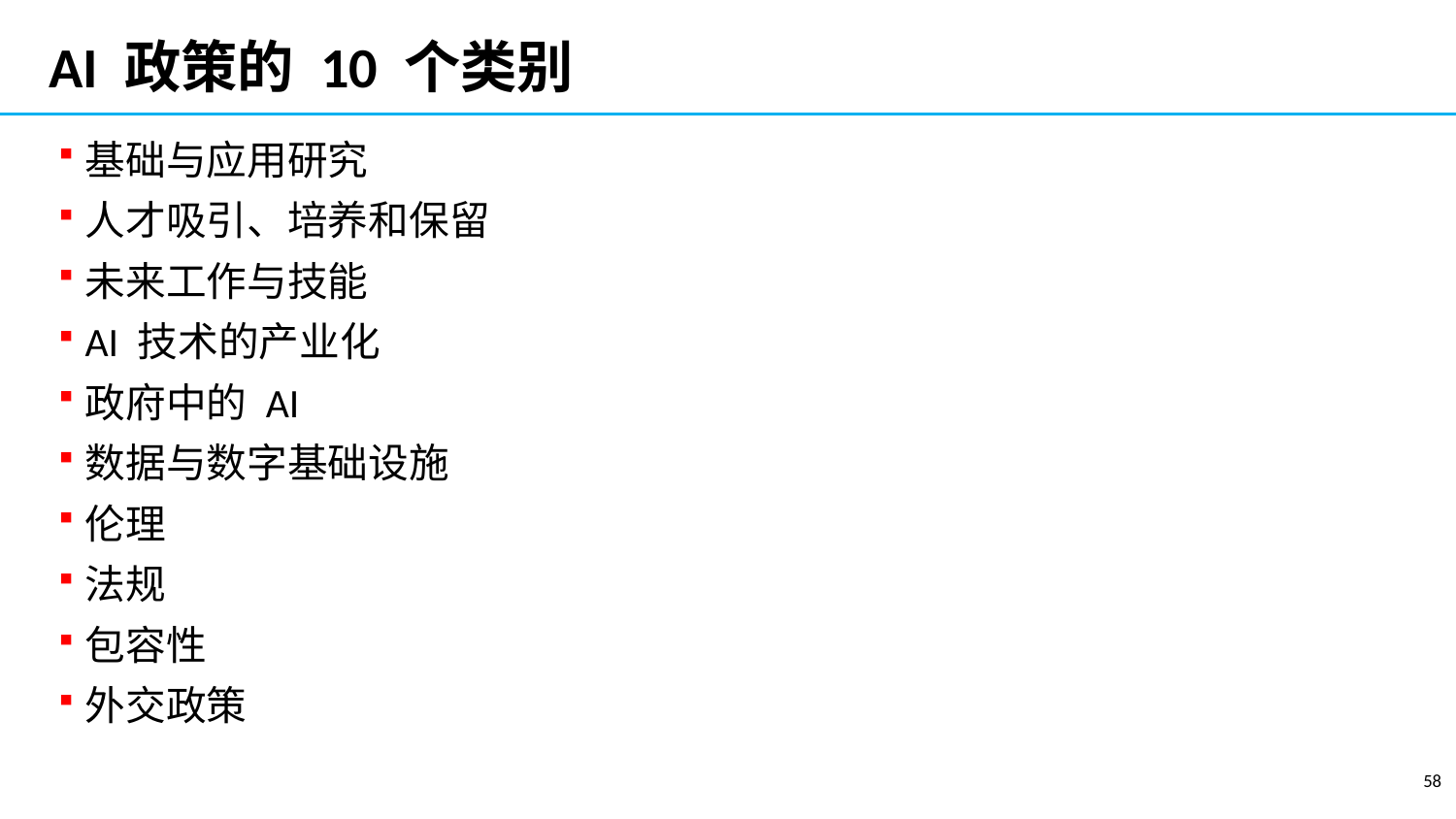

# AI 政策的 10 个类别

基础与应用研究
人才吸引、培养和保留
未来工作与技能
AI 技术的产业化
政府中的 AI
数据与数字基础设施
伦理
法规
包容性
外交政策

58